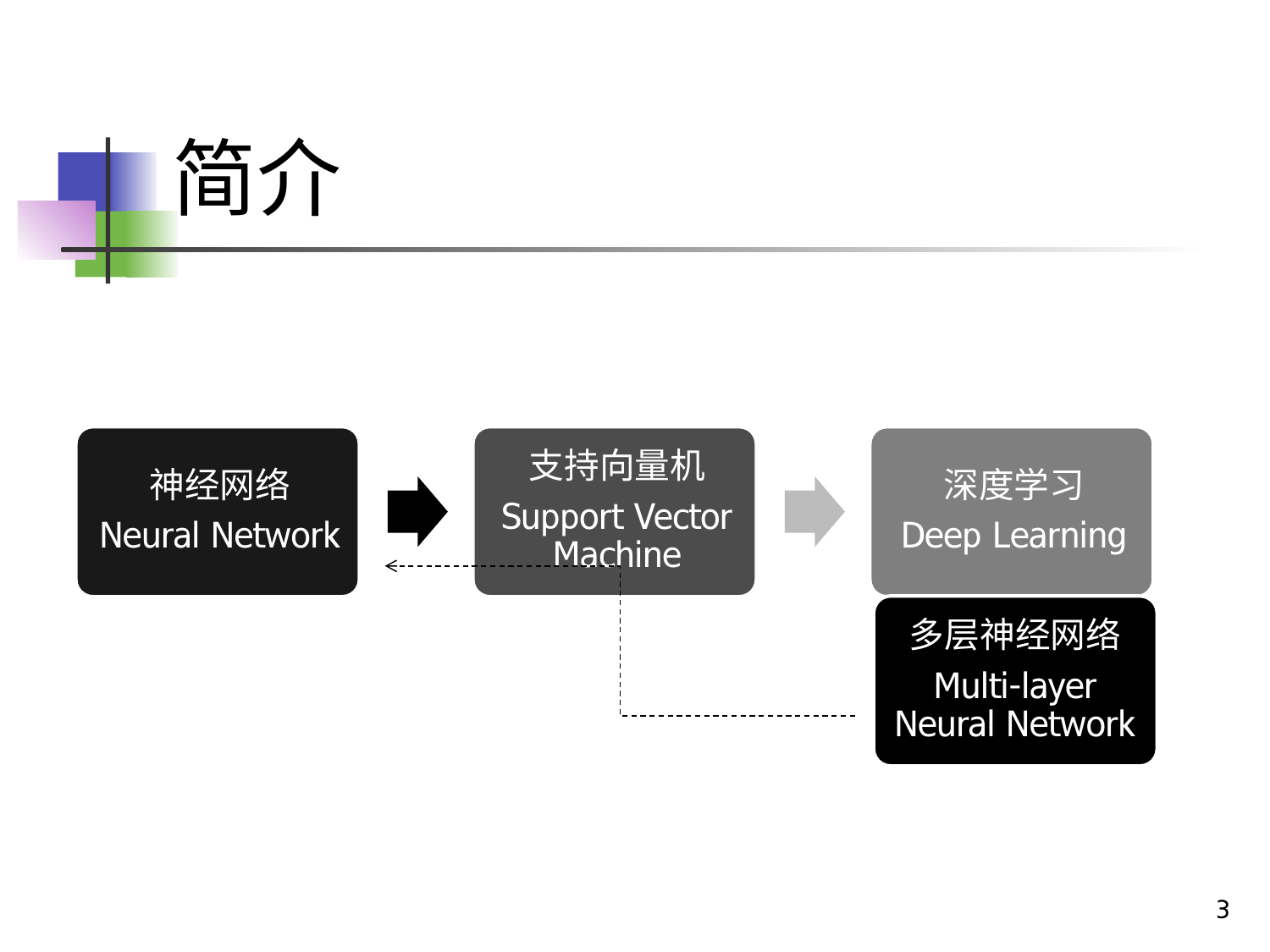

# 简介
神经网络
Neural Network

支持向量机
Support Vector Machine

深度学习
Deep Learning

多层神经网络
Multi-layer Neural Network
3